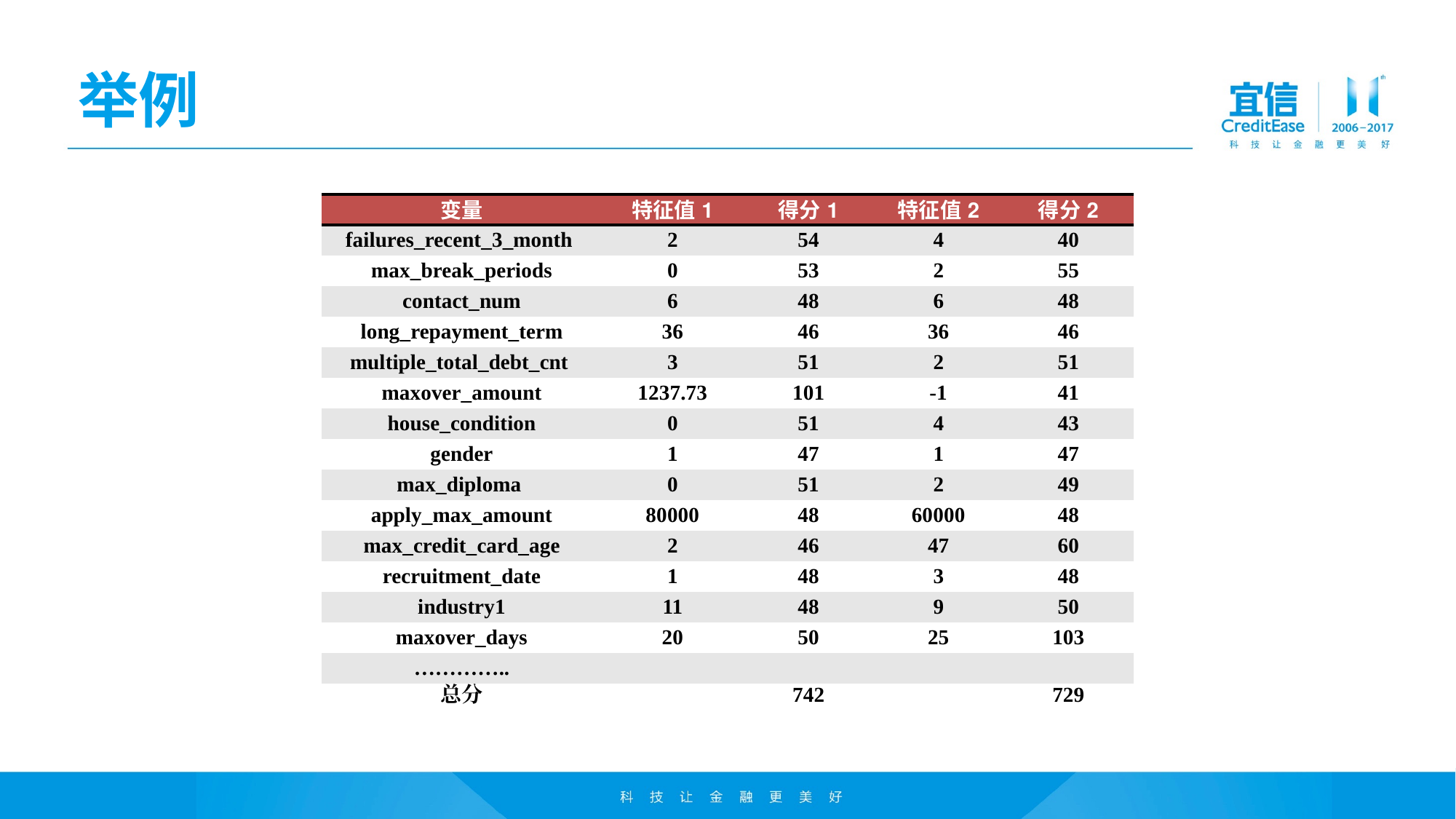

# 举例
| 变量 | 特征值1 | 得分1 | 特征值2 | 得分2 |
| --- | --- | --- | --- | --- |
| failures\_recent\_3\_month | 2 | 54 | 4 | 40 |
| max\_break\_periods | 0 | 53 | 2 | 55 |
| contact\_num | 6 | 48 | 6 | 48 |
| long\_repayment\_term | 36 | 46 | 36 | 46 |
| multiple\_total\_debt\_cnt | 3 | 51 | 2 | 51 |
| maxover\_amount | 1237.73 | 101 | -1 | 41 |
| house\_condition | 0 | 51 | 4 | 43 |
| gender | 1 | 47 | 1 | 47 |
| max\_diploma | 0 | 51 | 2 | 49 |
| apply\_max\_amount | 80000 | 48 | 60000 | 48 |
| max\_credit\_card\_age | 2 | 46 | 47 | 60 |
| recruitment\_date | 1 | 48 | 3 | 48 |
| industry1 | 11 | 48 | 9 | 50 |
| maxover\_days | 20 | 50 | 25 | 103 |
| ………….. |  |  |  |  |
| 总分 |  | 742 |  | 729 |